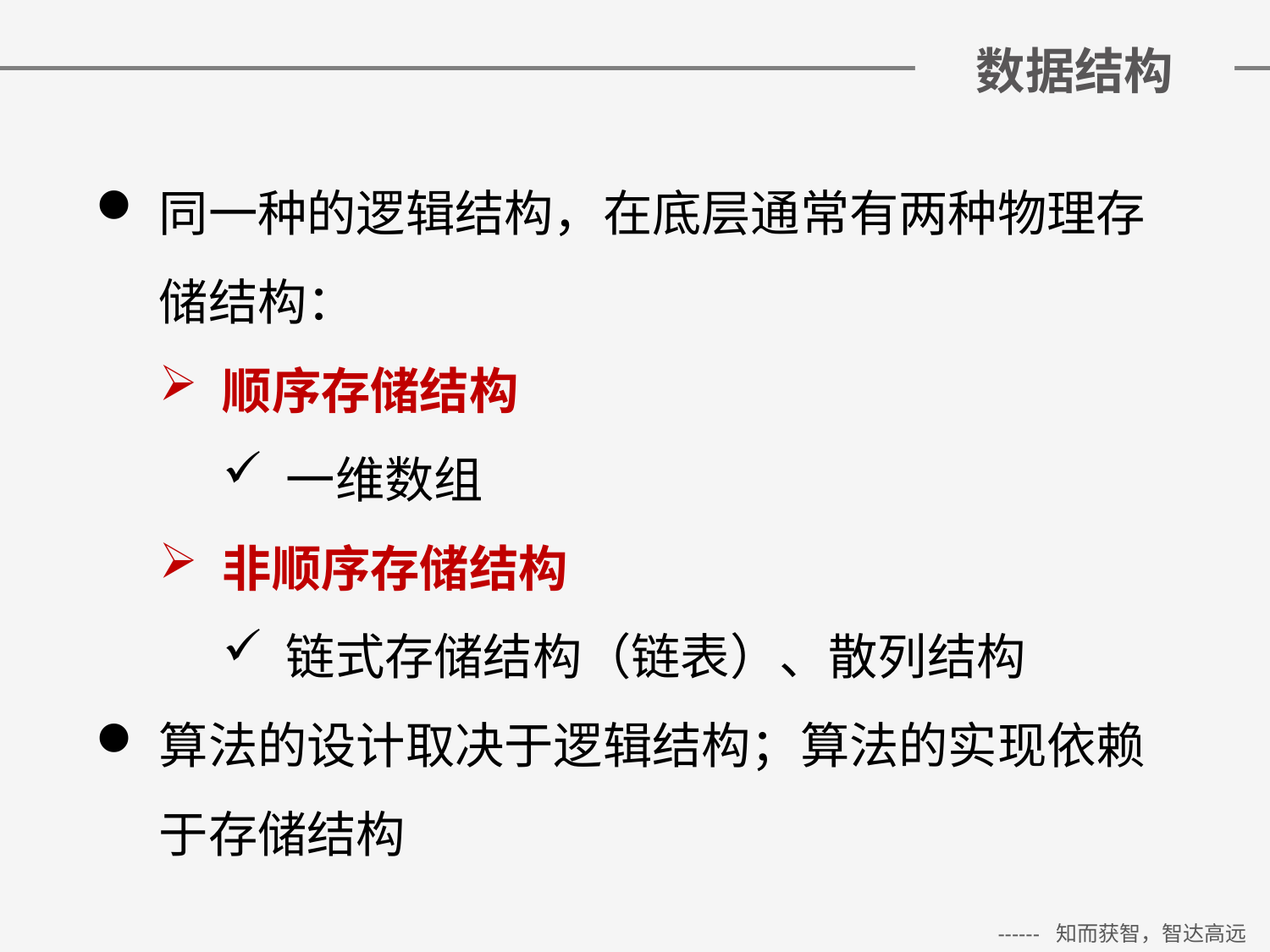

# 数据结构
同一种的逻辑结构，在底层通常有两种物理存储结构：
顺序存储结构
一维数组
非顺序存储结构
链式存储结构（链表）、散列结构
算法的设计取决于逻辑结构；算法的实现依赖于存储结构